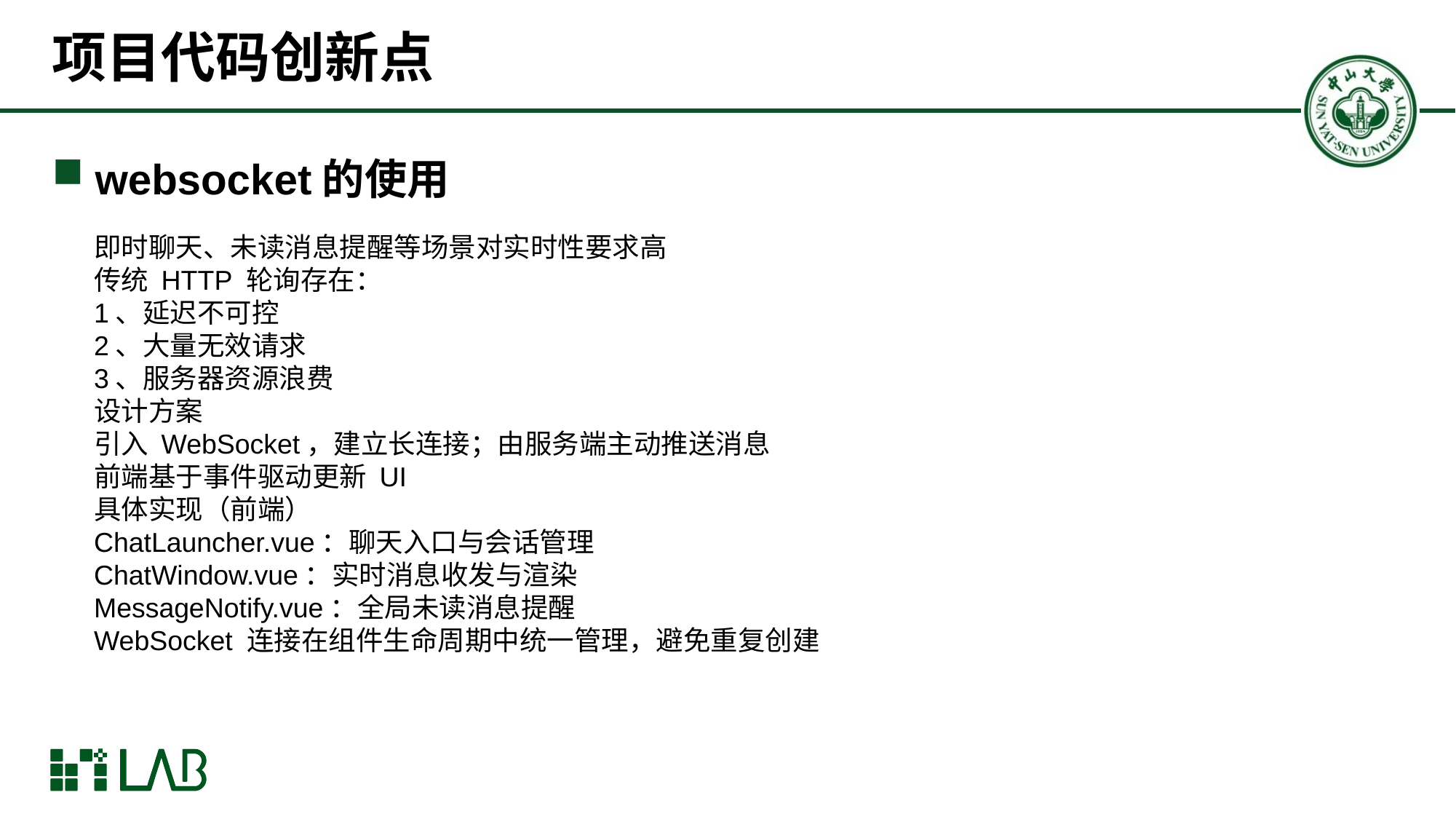

# 项目代码创新点
websocket的使用
即时聊天、未读消息提醒等场景对实时性要求高
传统 HTTP 轮询存在：
1、延迟不可控
2、大量无效请求
3、服务器资源浪费
设计方案
引入 WebSocket，建立长连接；由服务端主动推送消息
前端基于事件驱动更新 UI
具体实现（前端）
ChatLauncher.vue：聊天入口与会话管理
ChatWindow.vue：实时消息收发与渲染
MessageNotify.vue：全局未读消息提醒
WebSocket 连接在组件生命周期中统一管理，避免重复创建

10